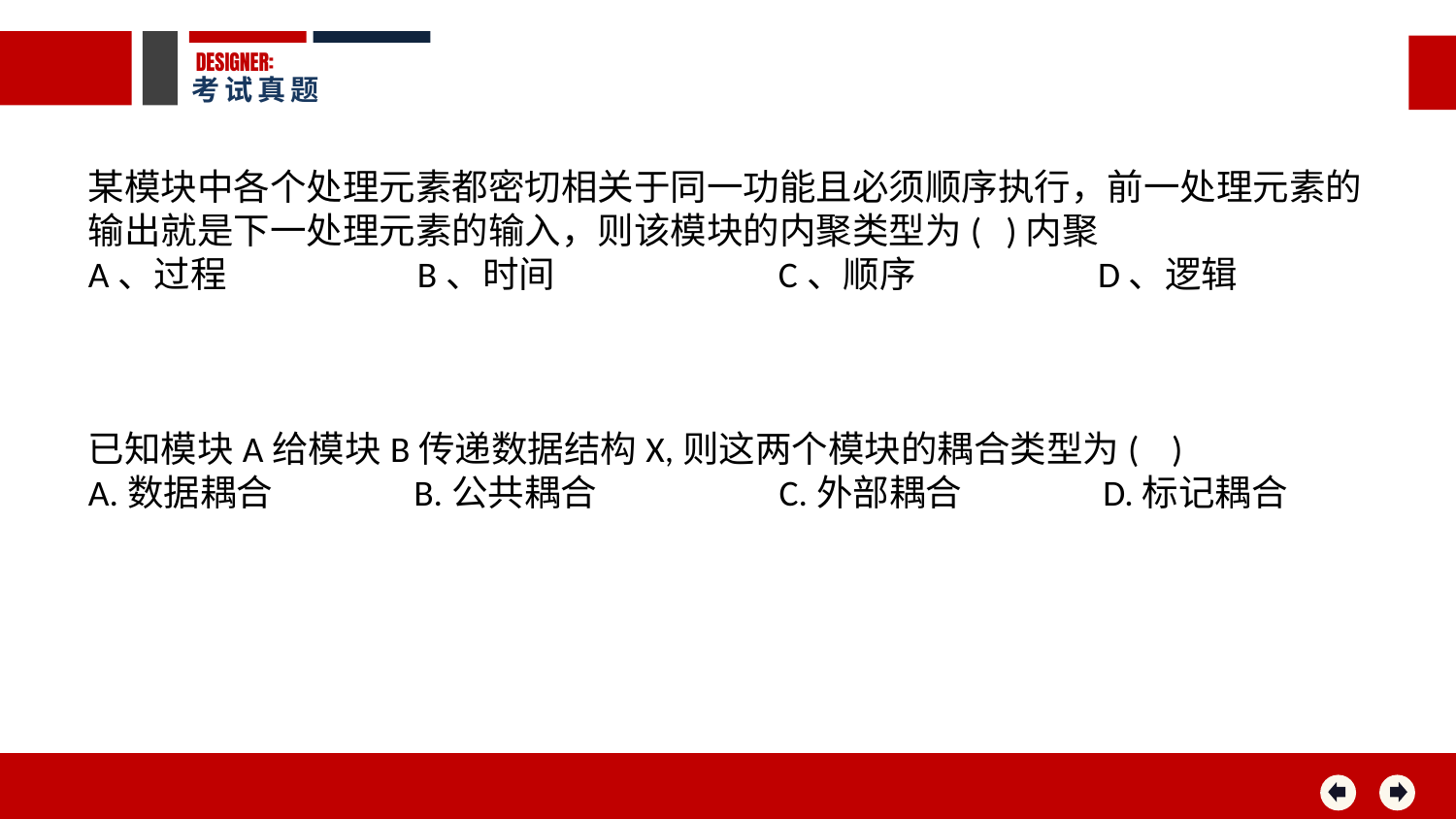

DESIGNER:
考试真题
某模块中各个处理元素都密切相关于同一功能且必须顺序执行，前一处理元素的输出就是下一处理元素的输入，则该模块的内聚类型为(   )内聚
A、过程                      B、时间                          C、顺序                     D、逻辑

已知模块A给模块B传递数据结构X,则这两个模块的耦合类型为(    )
A.数据耦合                B.公共耦合                     C.外部耦合                D.标记耦合